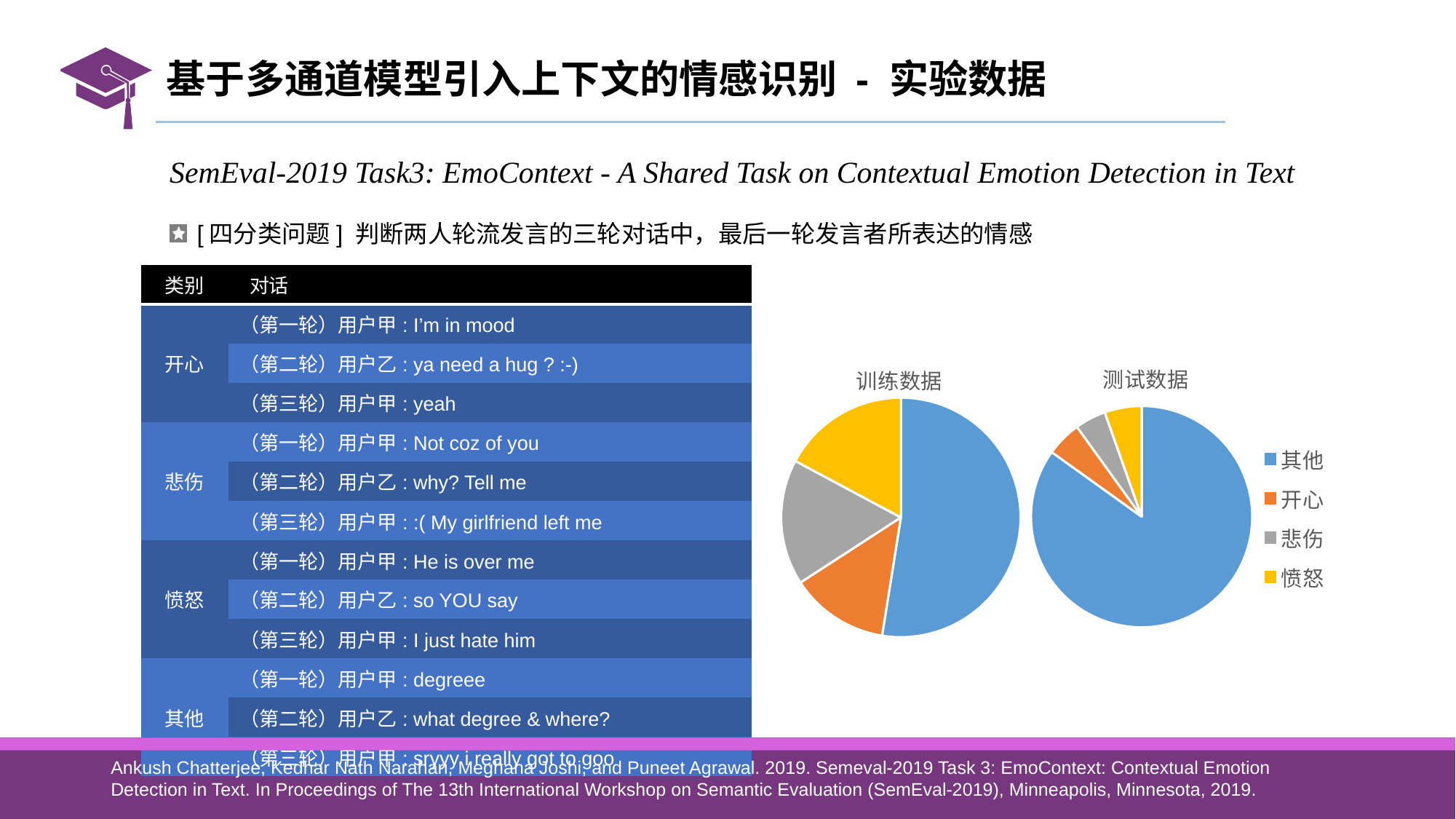

# 基于多通道模型引入上下文的情感识别 - 实验数据

SemEval-2019 Task3: EmoContext - A Shared Task on Contextual Emotion Detection in Text
[四分类问题] 判断两人轮流发言的三轮对话中，最后一轮发言者所表达的情感
| 类别 | 对话 |
| --- | --- |
| 开心 | （第一轮）用户甲: I’m in mood |
|  | （第二轮）用户乙: ya need a hug ? :-) |
|  | （第三轮）用户甲: yeah |
| 悲伤 | （第一轮）用户甲: Not coz of you |
|  | （第二轮）用户乙: why? Tell me |
|  | （第三轮）用户甲: :( My girlfriend left me |
| 愤怒 | （第一轮）用户甲: He is over me |
|  | （第二轮）用户乙: so YOU say |
|  | （第三轮）用户甲: I just hate him |
| 其他 | （第一轮）用户甲: degreee |
|  | （第二轮）用户乙: what degree & where? |
|  | （第三轮）用户甲: sryyy i really got to goo |

### Chart: 训练数据

| Category | 训练集 |
|---|---|
| 其他 | 17286.0 |
| 开心 | 4385.0 |
| 悲伤 | 5588.0 |
| 愤怒 | 5656.0 |

### Chart: 测试数据

| Category | 测试集 |
|---|---|
| 其他 | 4677.0 |
| 开心 | 284.0 |
| 悲伤 | 250.0 |
| 愤怒 | 298.0 |

Ankush Chatterjee, Kedhar Nath Narahari, Meghana Joshi, and Puneet Agrawal. 2019. Semeval-2019 Task 3: EmoContext: Contextual Emotion Detection in Text. In Proceedings of The 13th International Workshop on Semantic Evaluation (SemEval-2019), Minneapolis, Minnesota, 2019.